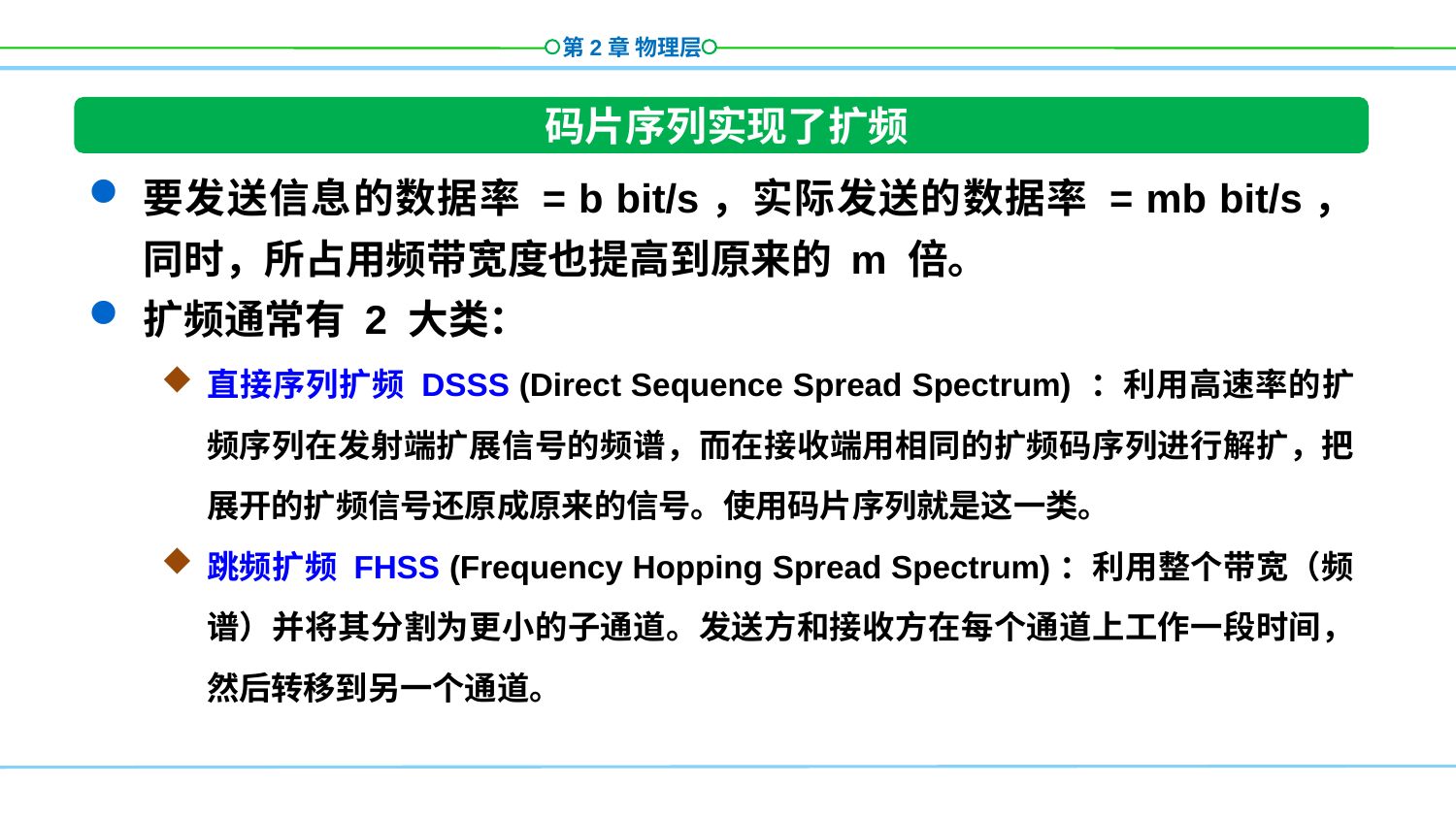

码片序列实现了扩频
要发送信息的数据率 = b bit/s，实际发送的数据率 = mb bit/s，同时，所占用频带宽度也提高到原来的 m 倍。
扩频通常有 2 大类：
直接序列扩频 DSSS (Direct Sequence Spread Spectrum) ：利用高速率的扩频序列在发射端扩展信号的频谱，而在接收端用相同的扩频码序列进行解扩，把展开的扩频信号还原成原来的信号。使用码片序列就是这一类。
跳频扩频 FHSS (Frequency Hopping Spread Spectrum)：利用整个带宽（频谱）并将其分割为更小的子通道。发送方和接收方在每个通道上工作一段时间，然后转移到另一个通道。